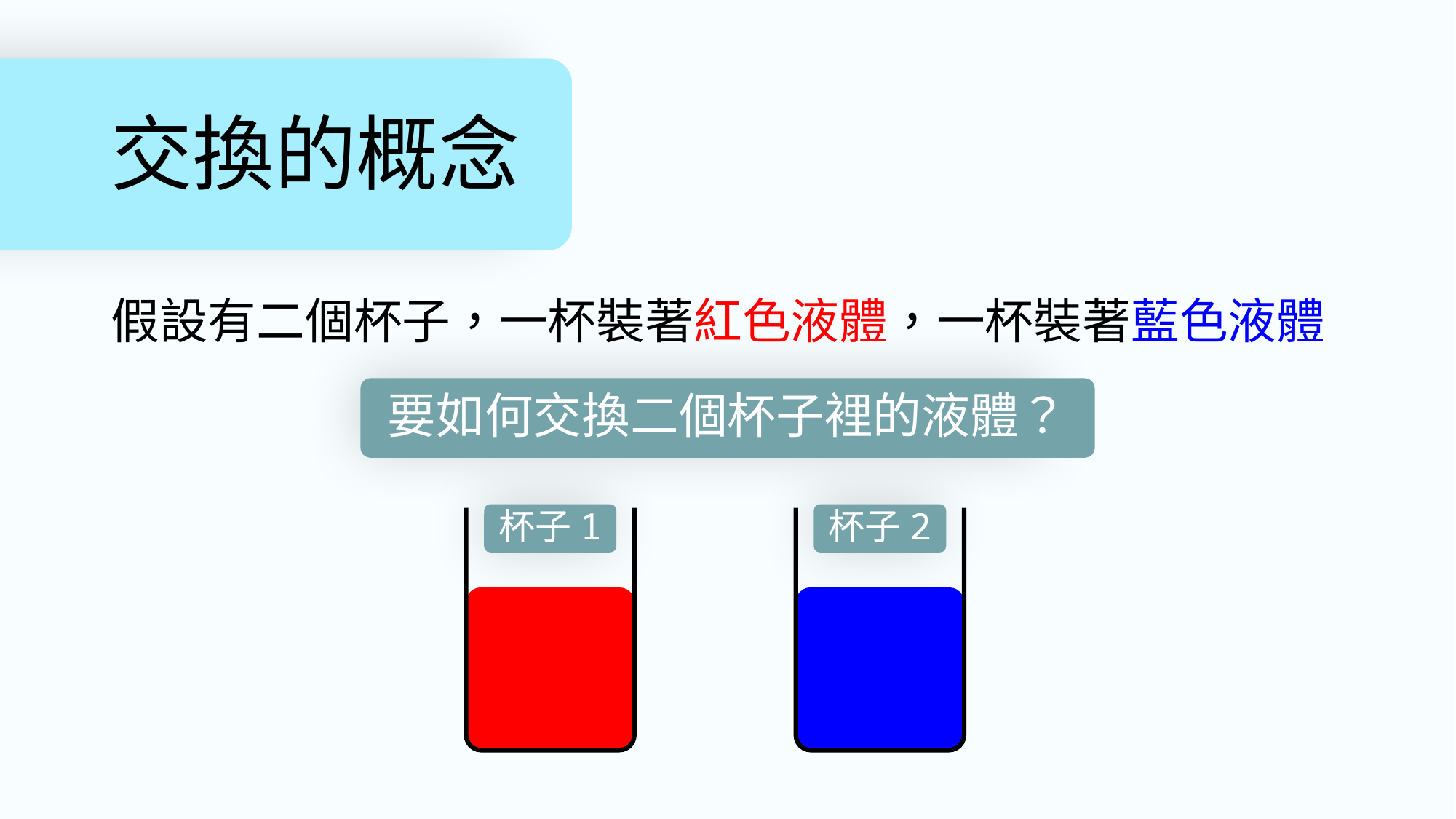

# 交換的概念
假設有二個杯子，一杯裝著紅色液體，一杯裝著藍色液體

要如何交換二個杯子裡的液體？

杯子1
杯子2